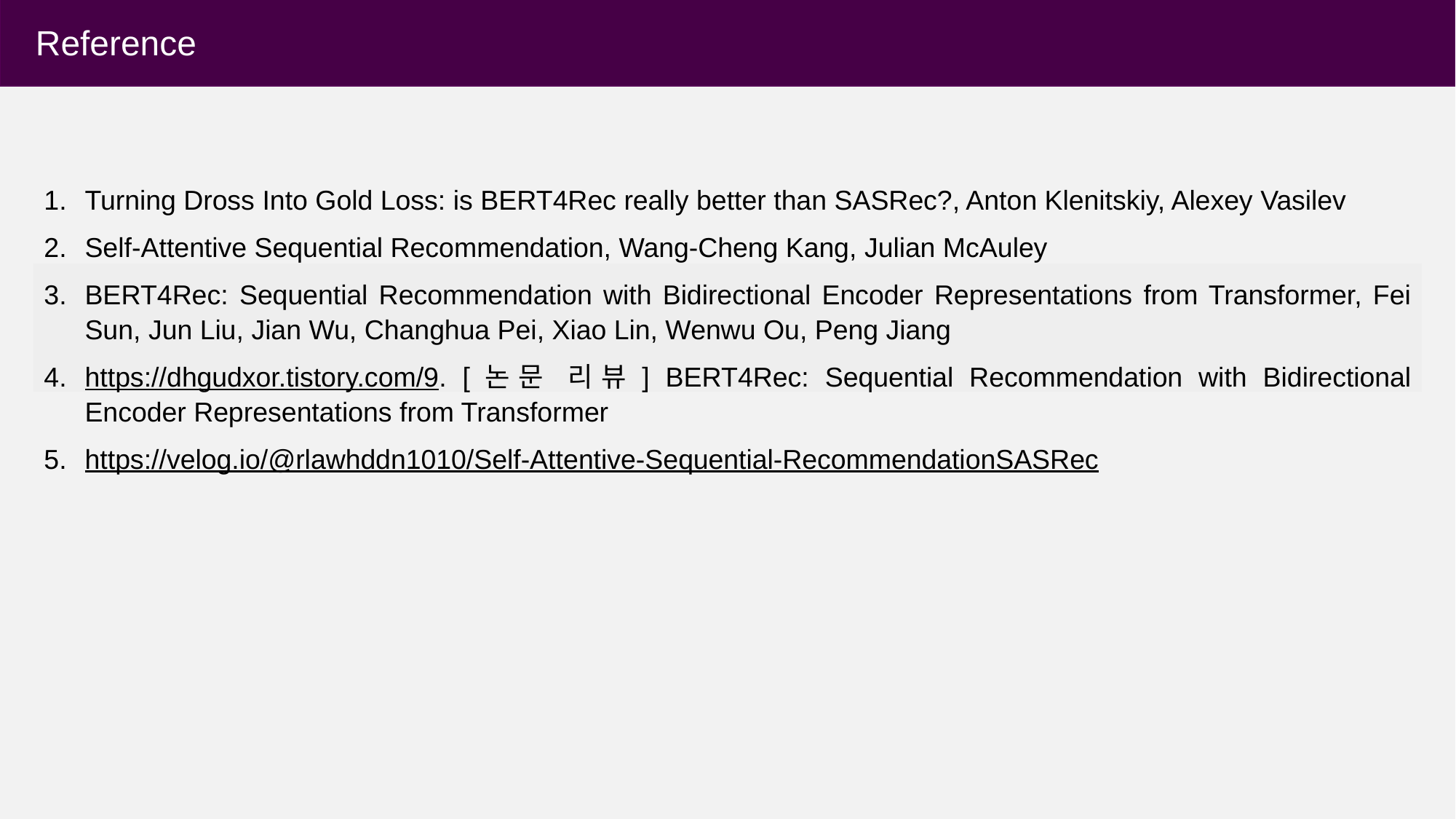

Reference

Turning Dross Into Gold Loss: is BERT4Rec really better than SASRec?, Anton Klenitskiy, Alexey Vasilev
Self-Attentive Sequential Recommendation, Wang-Cheng Kang, Julian McAuley
BERT4Rec: Sequential Recommendation with Bidirectional Encoder Representations from Transformer, Fei Sun, Jun Liu, Jian Wu, Changhua Pei, Xiao Lin, Wenwu Ou, Peng Jiang
https://dhgudxor.tistory.com/9. [논문 리뷰] BERT4Rec: Sequential Recommendation with Bidirectional Encoder Representations from Transformer
https://velog.io/@rlawhddn1010/Self-Attentive-Sequential-RecommendationSASRec